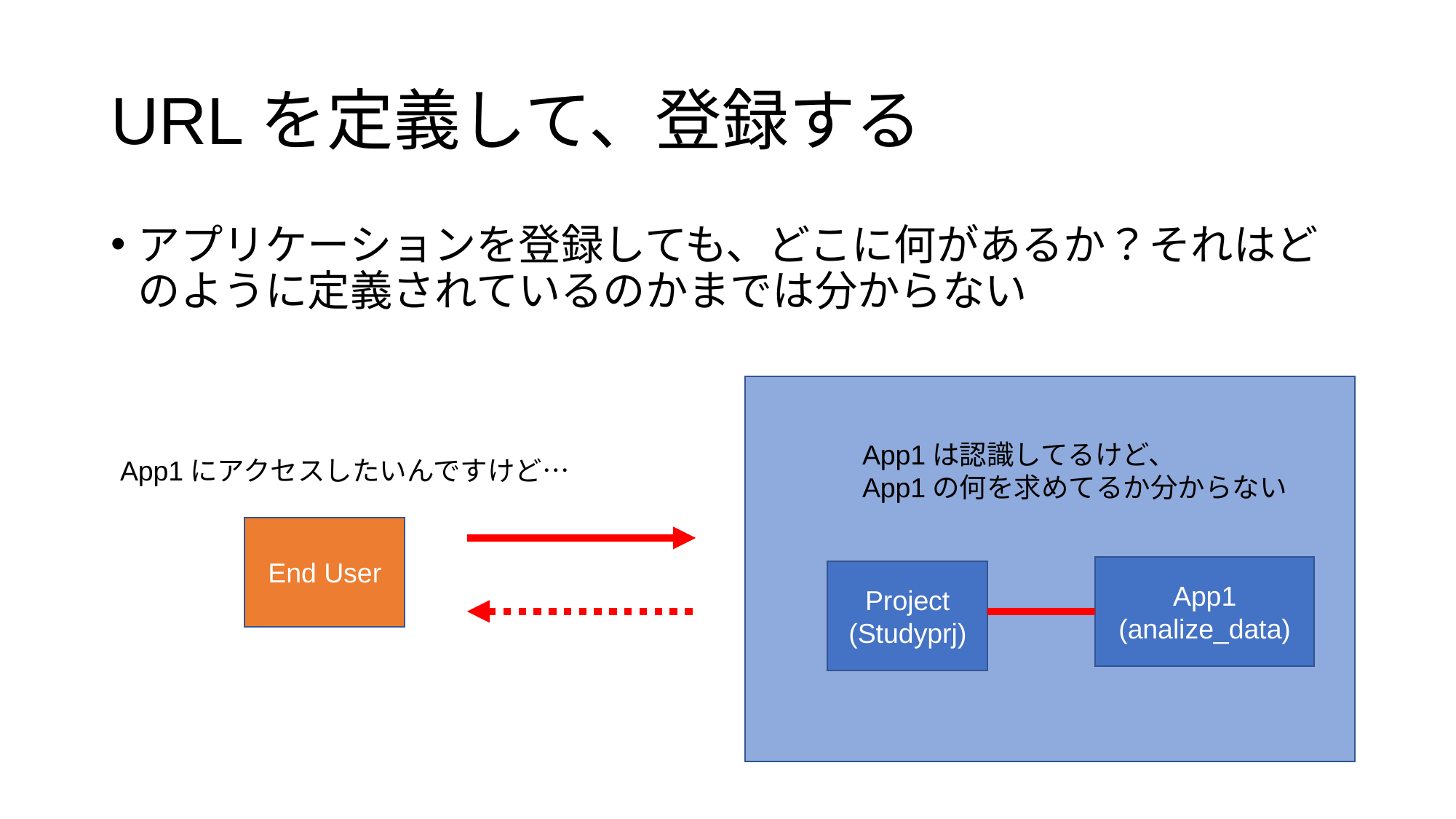

# URLを定義して、登録する
アプリケーションを登録しても、どこに何があるか？それはどのように定義されているのかまでは分からない

App1は認識してるけど、
App1の何を求めてるか分からない
App1にアクセスしたいんですけど…
End User
App1
(analize_data)
Project
(Studyprj)